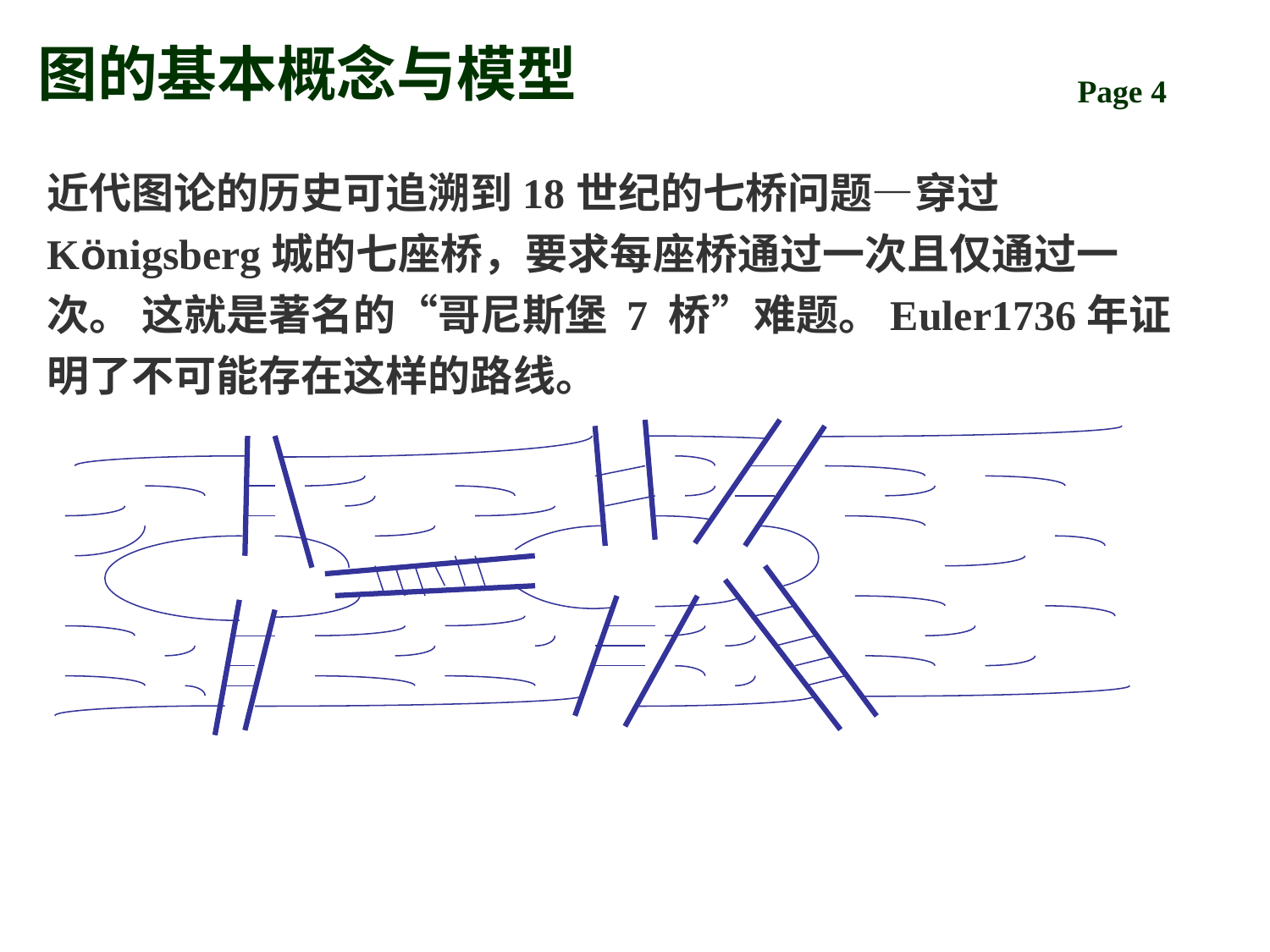

# 图的基本概念与模型
近代图论的历史可追溯到18世纪的七桥问题—穿过Königsberg城的七座桥，要求每座桥通过一次且仅通过一次。 这就是著名的“哥尼斯堡 7 桥”难题。Euler1736年证明了不可能存在这样的路线。